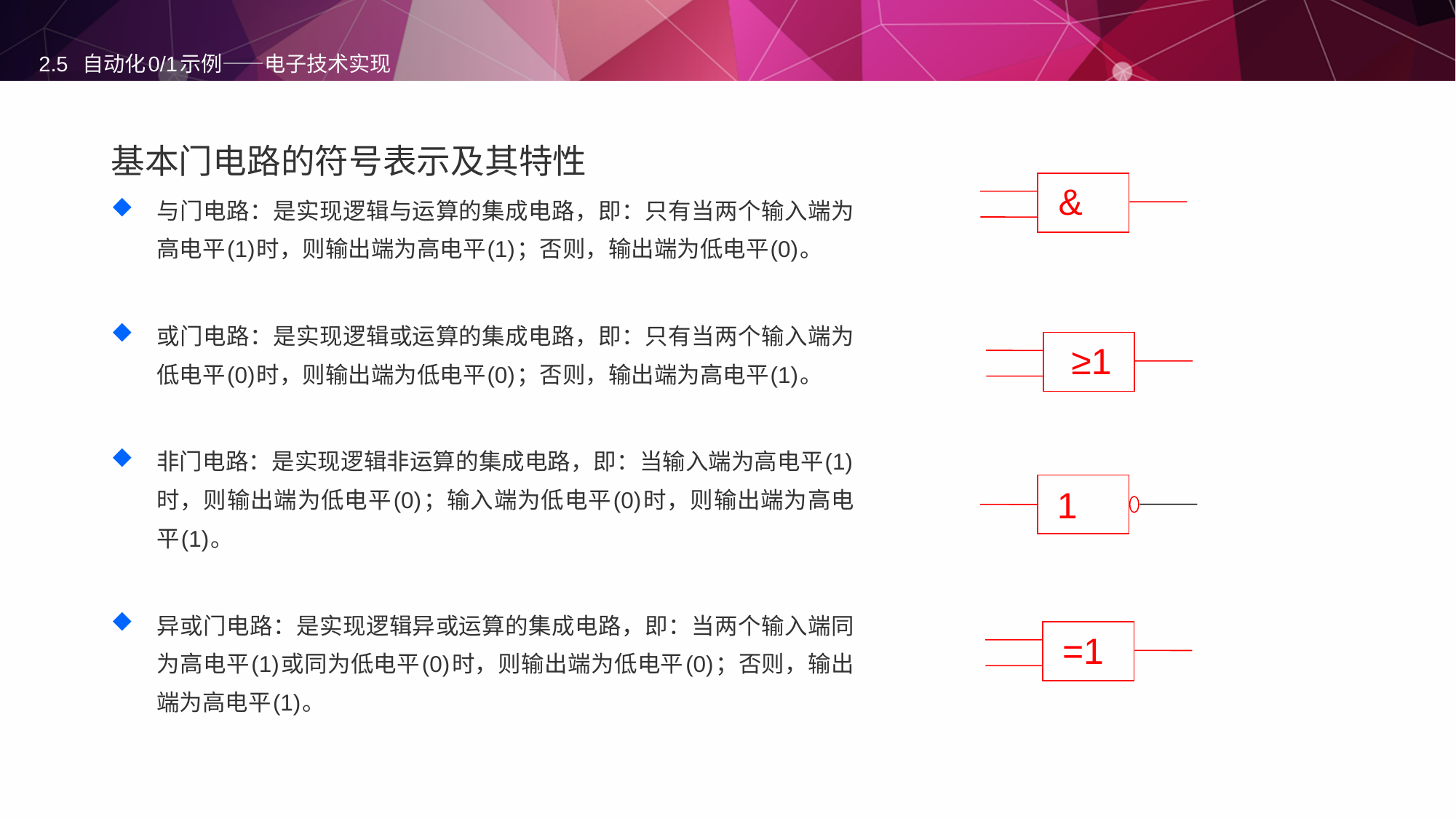

# 2.5  自动化0/1示例——电子技术实现
基本门电路的符号表示及其特性
与门电路：是实现逻辑与运算的集成电路，即：只有当两个输入端为高电平(1)时，则输出端为高电平(1)；否则，输出端为低电平(0)。

或门电路：是实现逻辑或运算的集成电路，即：只有当两个输入端为低电平(0)时，则输出端为低电平(0)；否则，输出端为高电平(1)。

非门电路：是实现逻辑非运算的集成电路，即：当输入端为高电平(1)时，则输出端为低电平(0)；输入端为低电平(0)时，则输出端为高电平(1)。

异或门电路：是实现逻辑异或运算的集成电路，即：当两个输入端同为高电平(1)或同为低电平(0)时，则输出端为低电平(0)；否则，输出端为高电平(1)。

&

≥1

1

=1